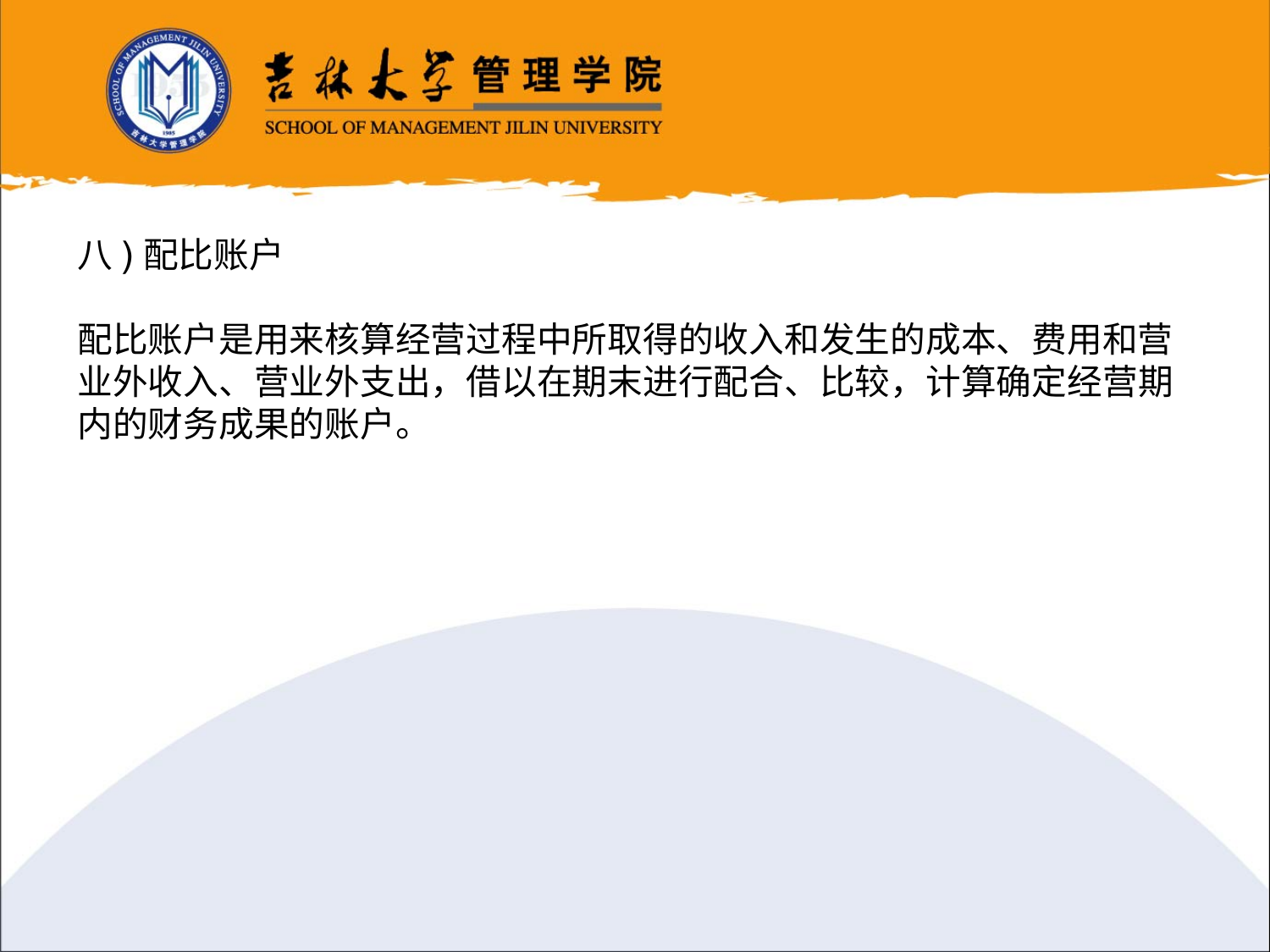

八)配比账户

配比账户是用来核算经营过程中所取得的收入和发生的成本、费用和营业外收入、营业外支出，借以在期末进行配合、比较，计算确定经营期内的财务成果的账户。

103